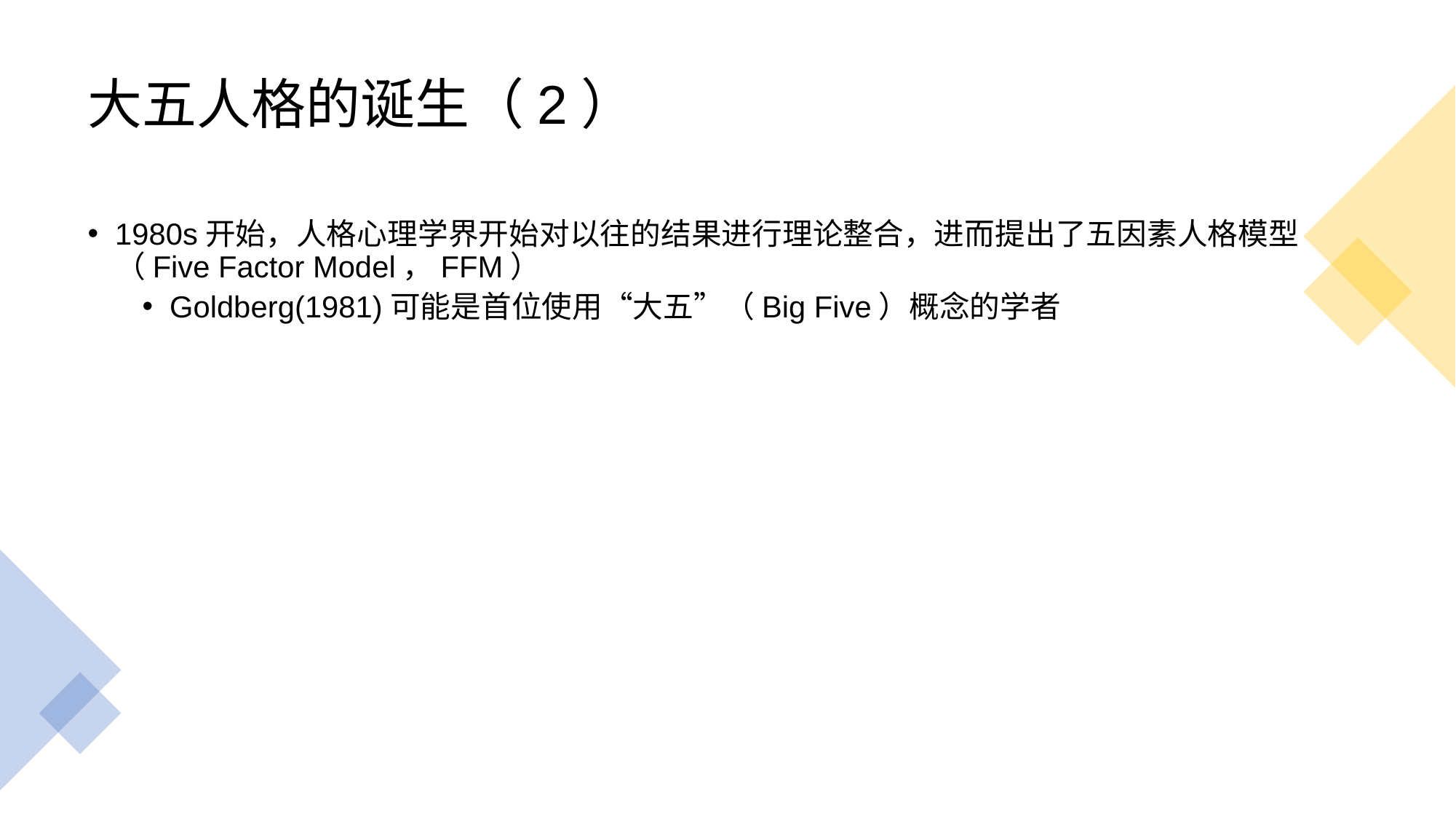

# 大五人格的诞生（2）

1980s开始，人格心理学界开始对以往的结果进行理论整合，进而提出了五因素人格模型（Five Factor Model，FFM）
Goldberg(1981)可能是首位使用“大五”（Big Five）概念的学者